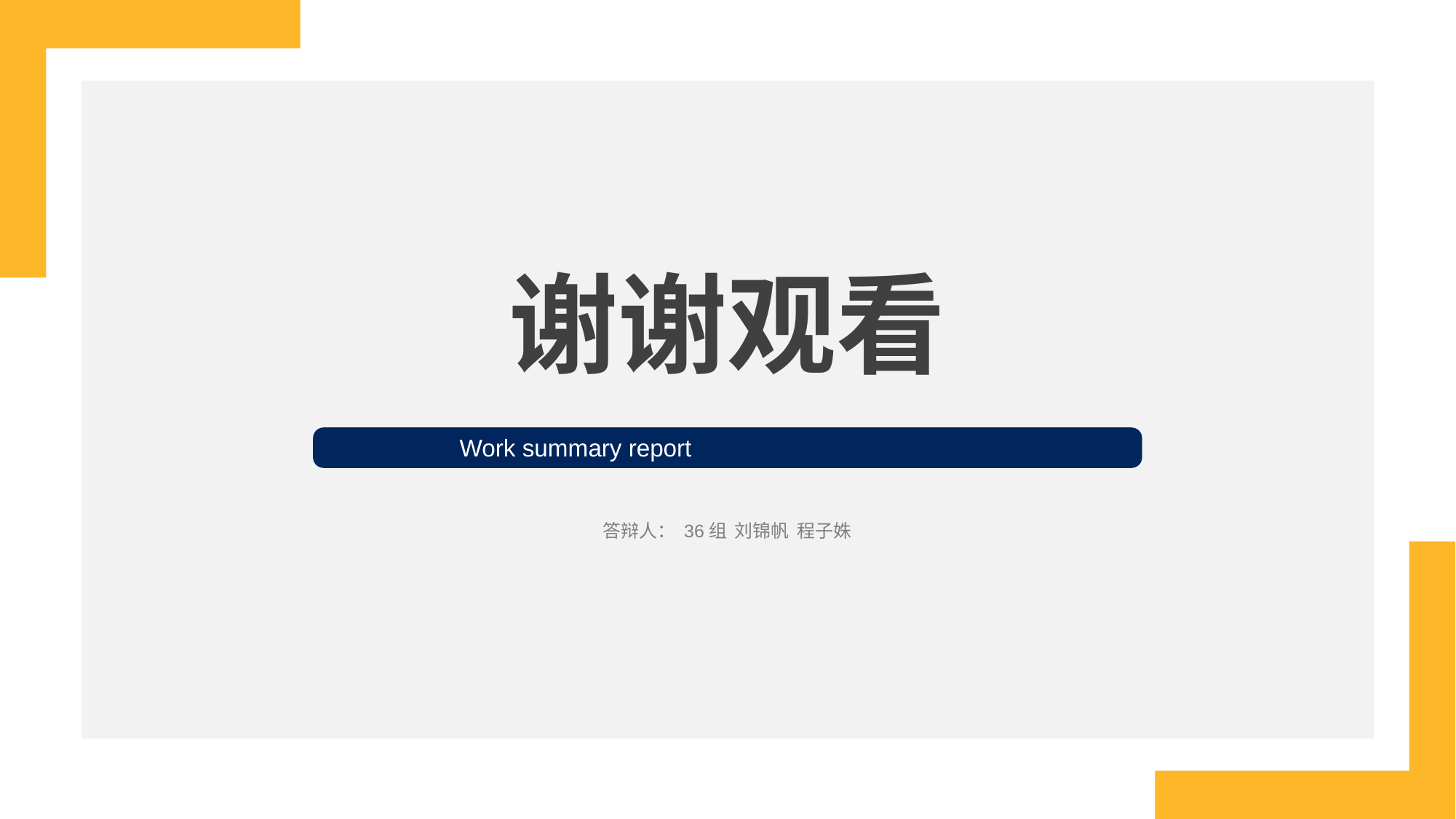

谢谢观看
Work summary report

答辩人： 36组  刘锦帆  程子姝